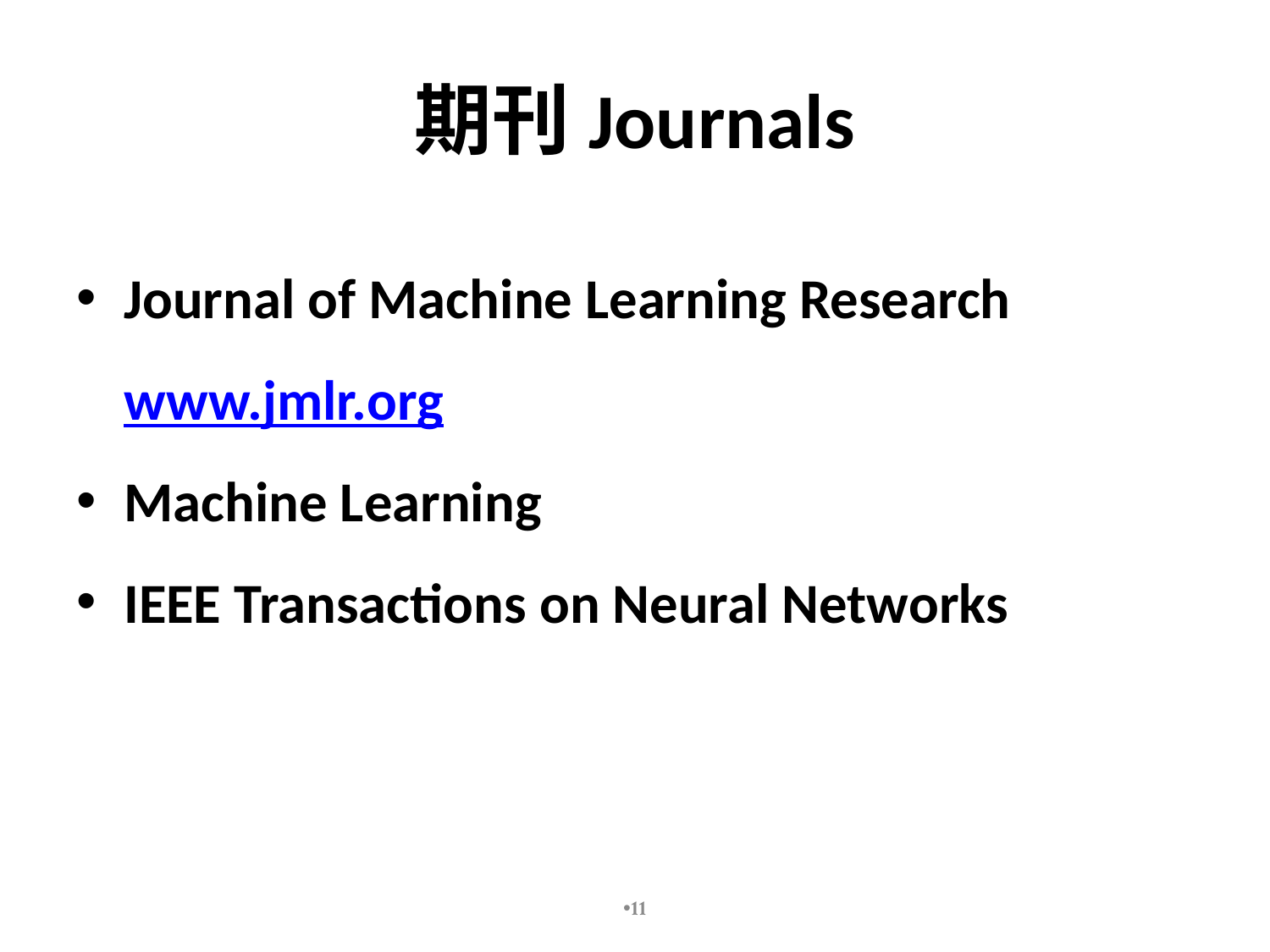

# 期刊Journals
Journal of Machine Learning Research www.jmlr.org
Machine Learning
IEEE Transactions on Neural Networks
11